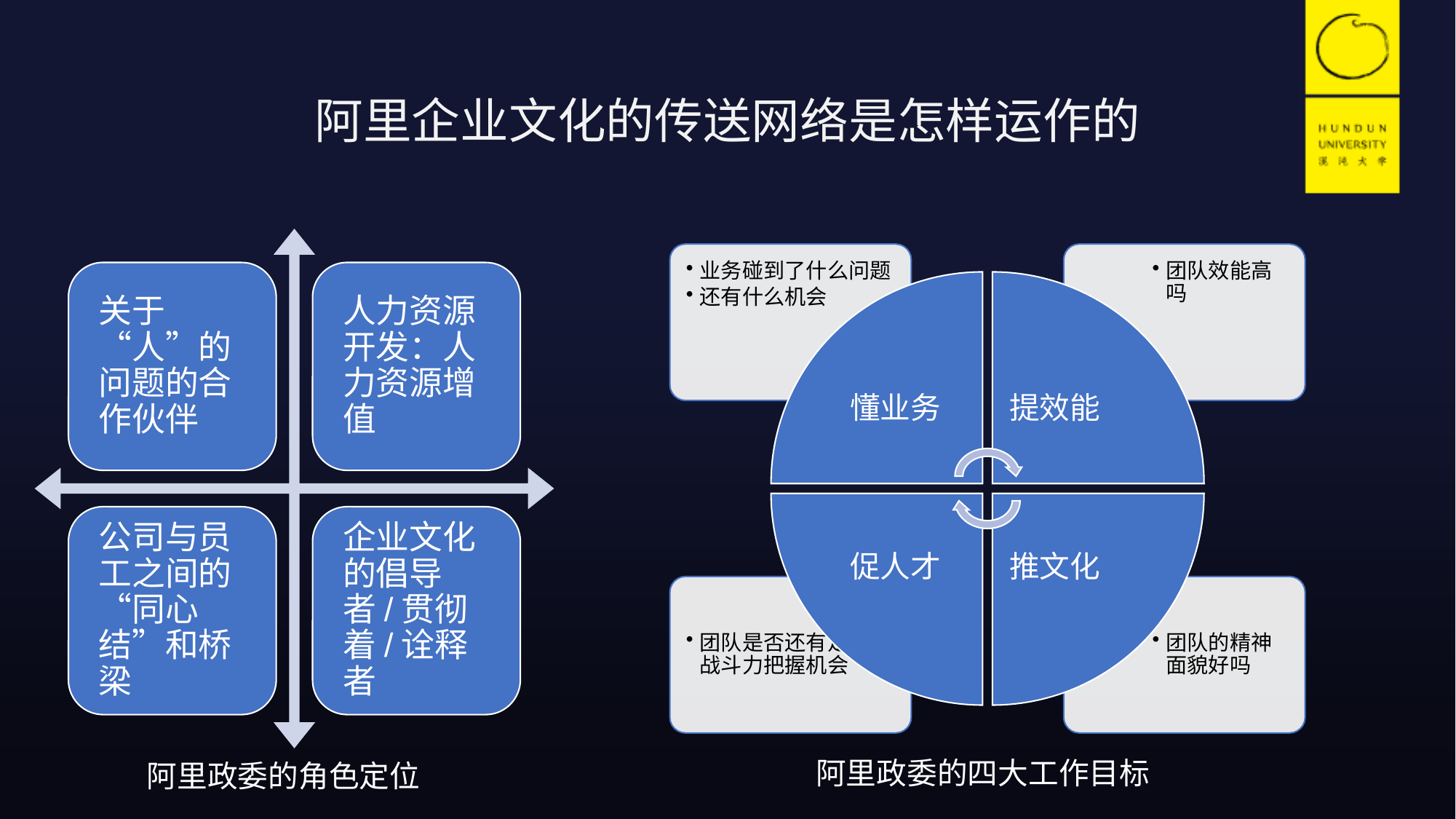

# 阿里企业文化的传送网络是怎样运作的
关于“人”的问题的合作伙伴
人力资源开发：人力资源增值
公司与员工之间的“同心结”和桥梁
企业文化的倡导者/贯彻着/诠释者
团队的精神面貌好吗
团队是否还有足够的战斗力把握机会
团队效能高吗
业务碰到了什么问题
还有什么机会
懂业务
提效能
推文化
促人才
阿里政委的四大工作目标
阿里政委的角色定位